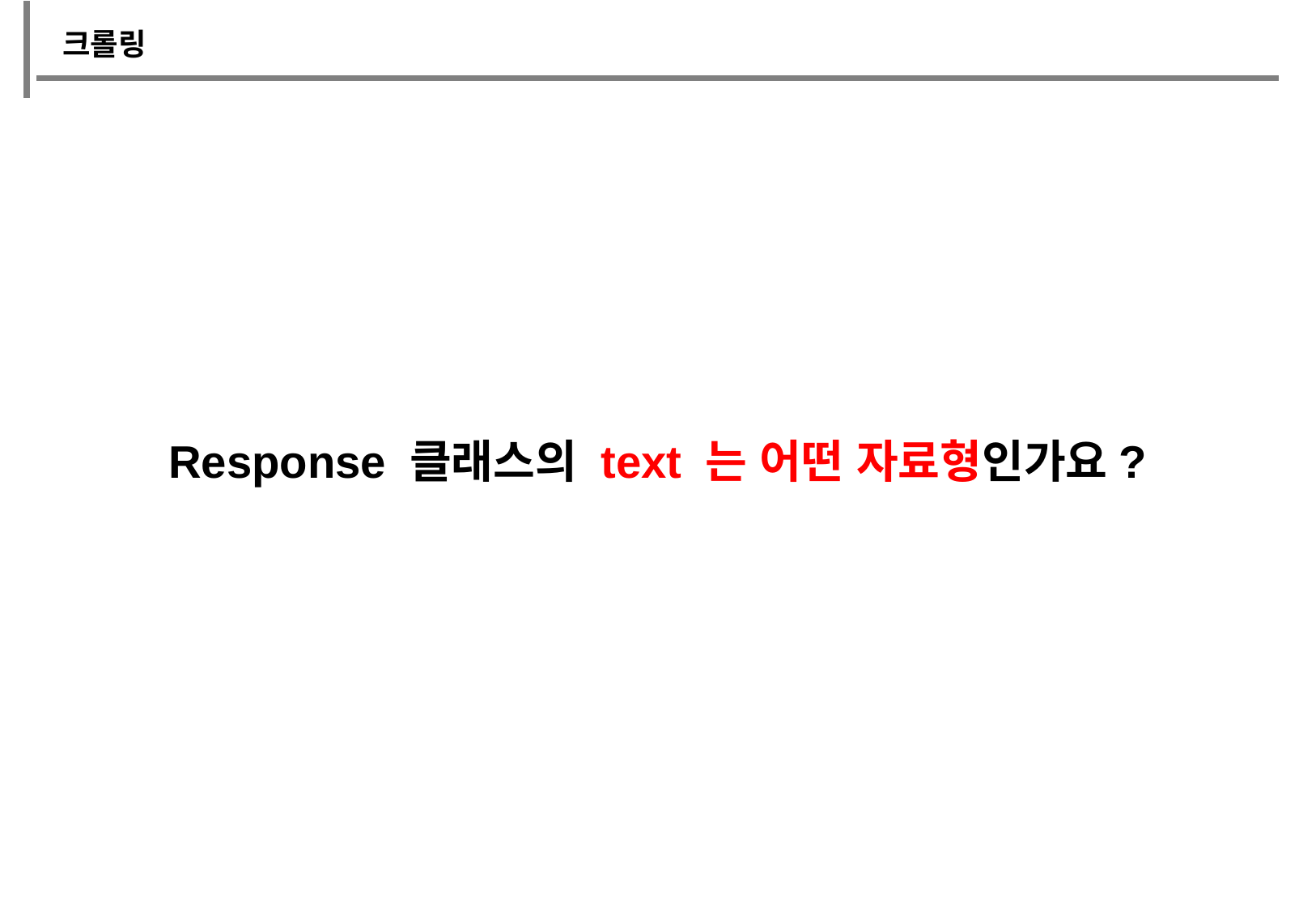

크롤링

Response 클래스의 text 는 어떤 자료형인가요?